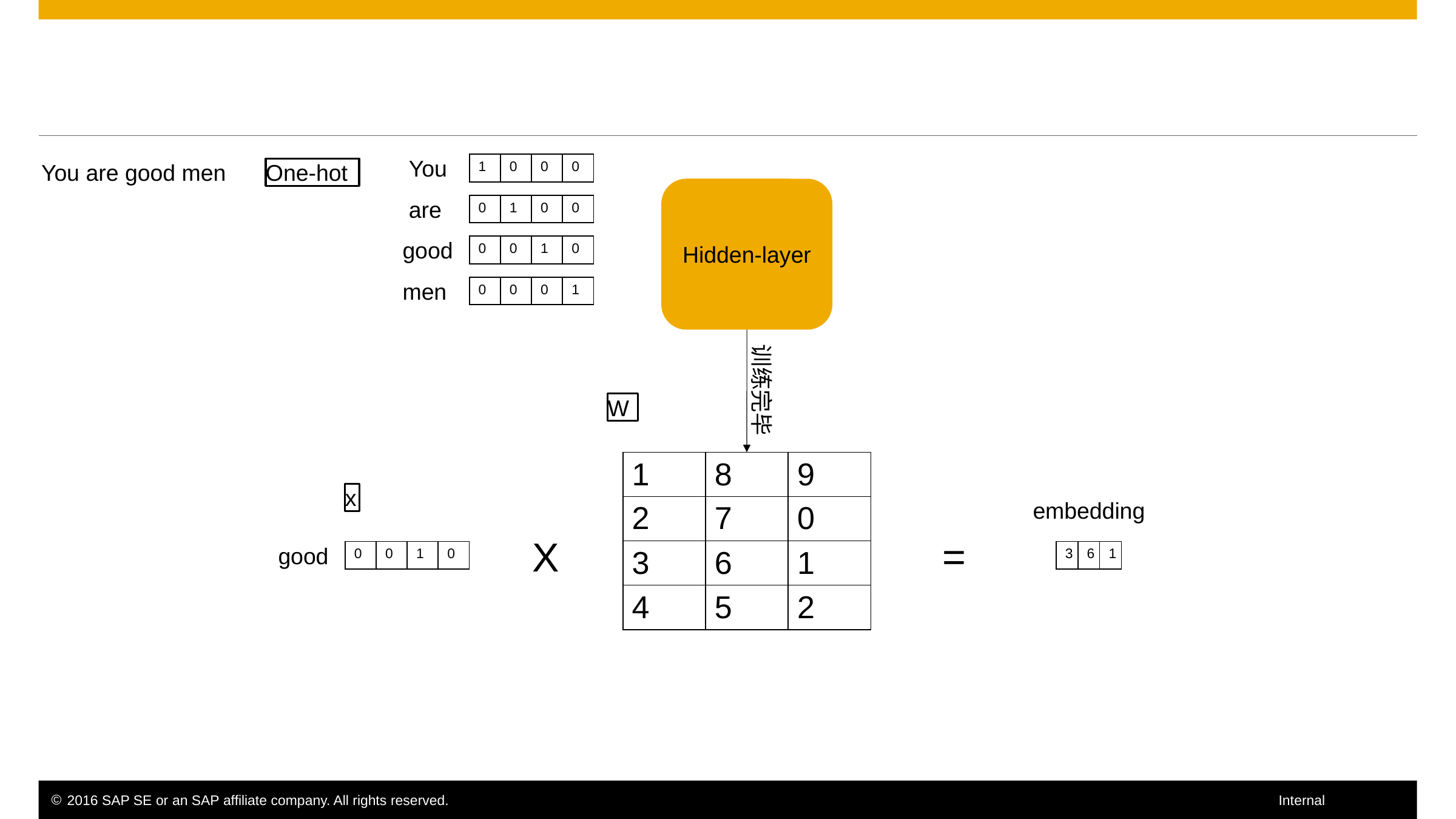

You
| 1 | 0 | 0 | 0 |
| --- | --- | --- | --- |
You are good men
One-hot
Hidden-layer
are
| 0 | 1 | 0 | 0 |
| --- | --- | --- | --- |
good
| 0 | 0 | 1 | 0 |
| --- | --- | --- | --- |
men
| 0 | 0 | 0 | 1 |
| --- | --- | --- | --- |
训练完毕
W
| 1 | 8 | 9 |
| --- | --- | --- |
| 2 | 7 | 0 |
| 3 | 6 | 1 |
| 4 | 5 | 2 |
x
embedding
=
X
| 3 | 6 | 1 |
| --- | --- | --- |
good
| 0 | 0 | 1 | 0 |
| --- | --- | --- | --- |